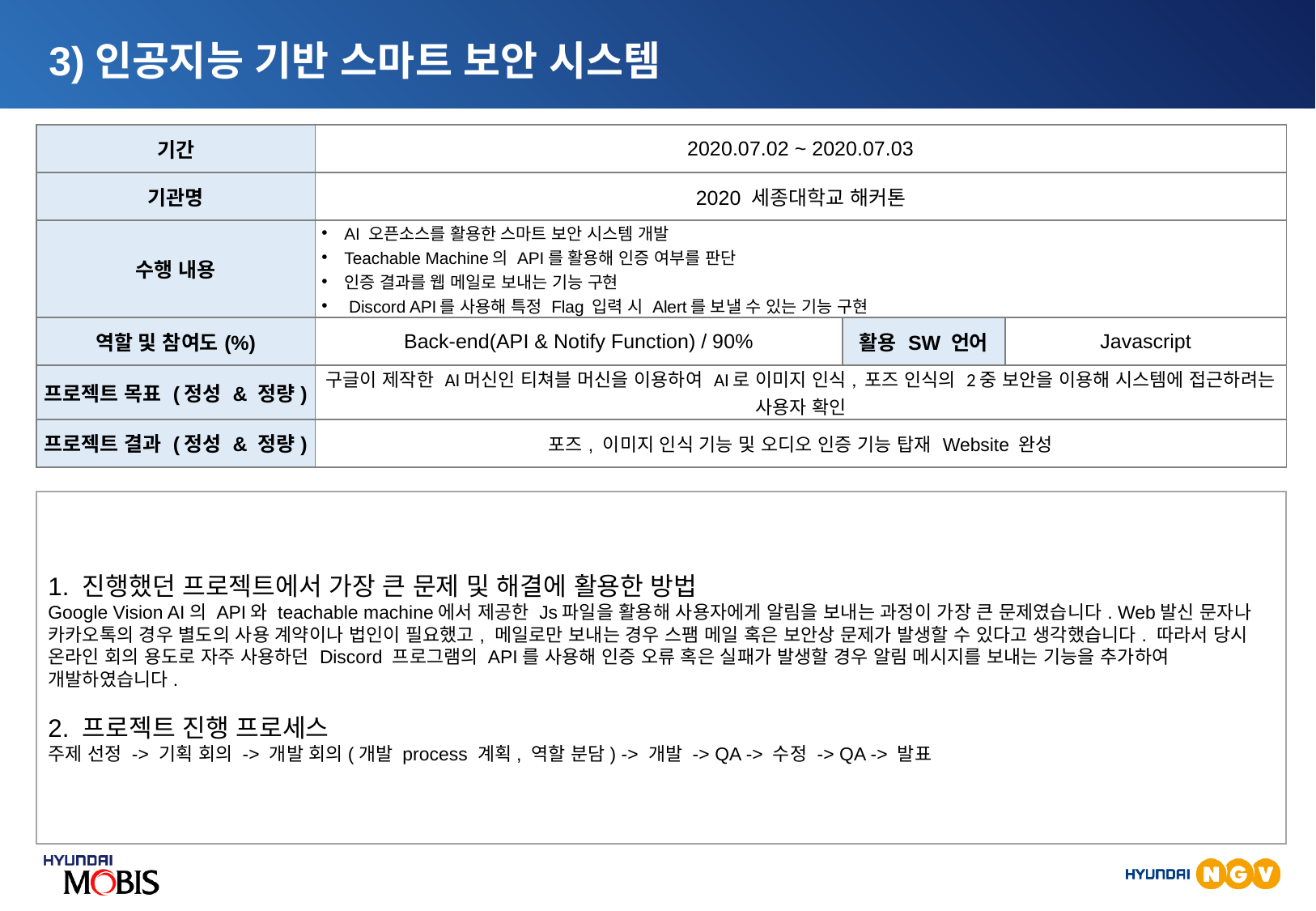

3)인공지능 기반 스마트 보안 시스템
| 기간 | 2020.07.02 ~ 2020.07.03 |  |  |
| --- | --- | --- | --- |
| 기관명 | 2020 세종대학교 해커톤 |  |  |
| 수행 내용 | AI 오픈소스를 활용한 스마트 보안 시스템 개발 Teachable Machine의 API를 활용해 인증 여부를 판단 인증 결과를 웹 메일로 보내는 기능 구현 Discord API를 사용해 특정 Flag 입력 시 Alert를 보낼 수 있는 기능 구현 |  |  |
| 역할 및 참여도(%) | Back-end(API & Notify Function) / 90% | 활용 SW 언어 | Javascript |
| 프로젝트 목표 (정성 & 정량) | 구글이 제작한 AI머신인 티쳐블 머신을 이용하여 AI로 이미지 인식, 포즈 인식의 2중 보안을 이용해 시스템에 접근하려는 사용자 확인 |  |  |
| 프로젝트 결과 (정성 & 정량) | 포즈, 이미지 인식 기능 및 오디오 인증 기능 탑재 Website 완성 |  |  |
1. 진행했던 프로젝트에서 가장 큰 문제 및 해결에 활용한 방법
Google Vision AI의 API와 teachable machine에서 제공한 Js파일을 활용해 사용자에게 알림을 보내는 과정이 가장 큰 문제였습니다. Web발신 문자나 카카오톡의 경우 별도의 사용 계약이나 법인이 필요했고, 메일로만 보내는 경우 스팸 메일 혹은 보안상 문제가 발생할 수 있다고 생각했습니다. 따라서 당시 온라인 회의 용도로 자주 사용하던 Discord 프로그램의 API를 사용해 인증 오류 혹은 실패가 발생할 경우 알림 메시지를 보내는 기능을 추가하여 개발하였습니다.

2. 프로젝트 진행 프로세스
주제 선정 -> 기획 회의 -> 개발 회의(개발 process 계획, 역할 분담) -> 개발 -> QA -> 수정 -> QA -> 발표